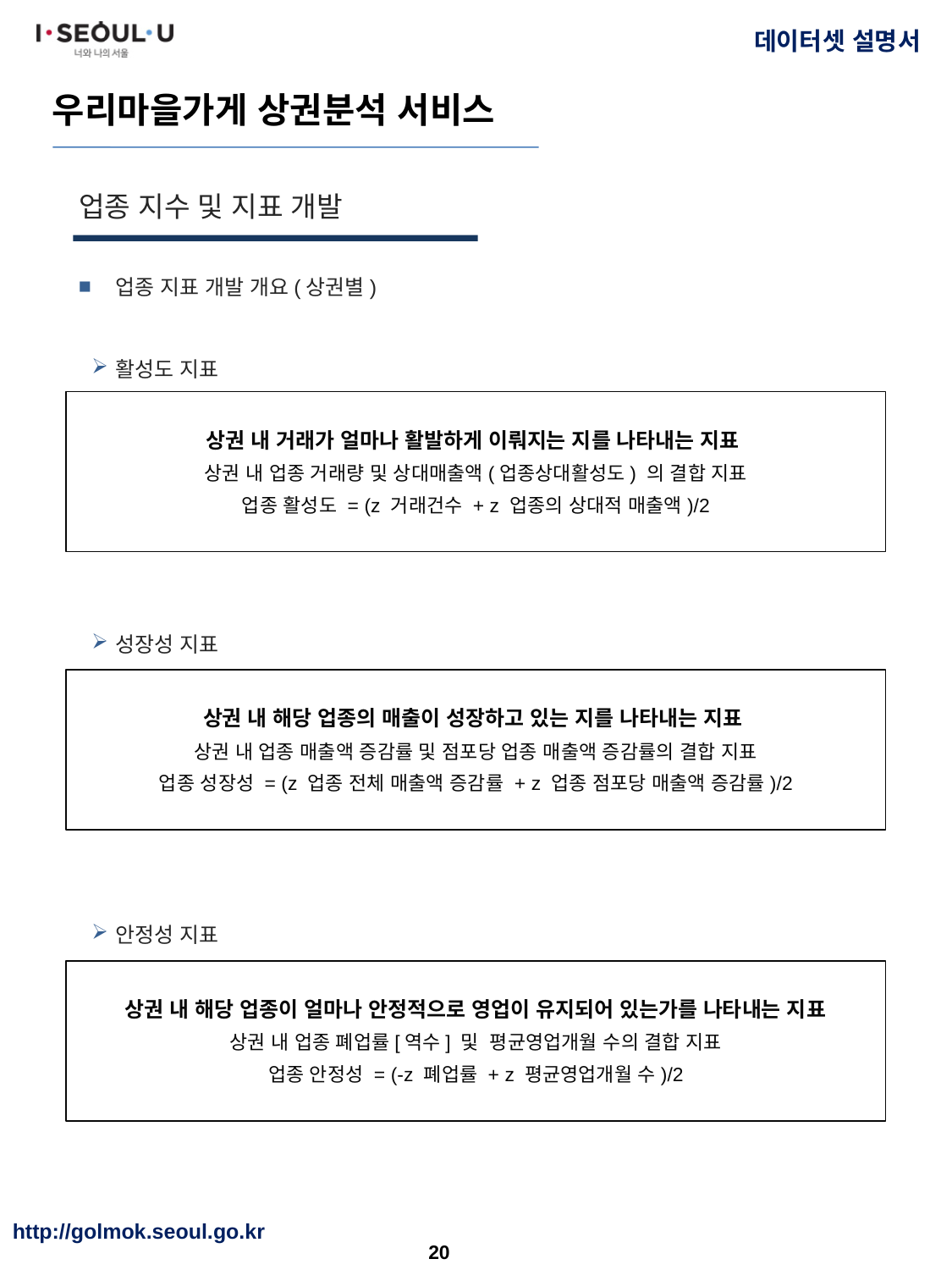

업종 지수 및 지표 개발

업종 지표 개발 개요(상권별)
활성도 지표
상권 내 거래가 얼마나 활발하게 이뤄지는 지를 나타내는 지표
상권 내 업종 거래량 및 상대매출액(업종상대활성도) 의 결합 지표
업종 활성도 = (z 거래건수 + z 업종의 상대적 매출액)/2
성장성 지표
상권 내 해당 업종의 매출이 성장하고 있는 지를 나타내는 지표
상권 내 업종 매출액 증감률 및 점포당 업종 매출액 증감률의 결합 지표
업종 성장성 = (z 업종 전체 매출액 증감률 + z 업종 점포당 매출액 증감률)/2
안정성 지표
상권 내 해당 업종이 얼마나 안정적으로 영업이 유지되어 있는가를 나타내는 지표
상권 내 업종 폐업률[역수] 및  평균영업개월 수의 결합 지표
업종 안정성 = (-z 폐업률 + z 평균영업개월 수)/2
20